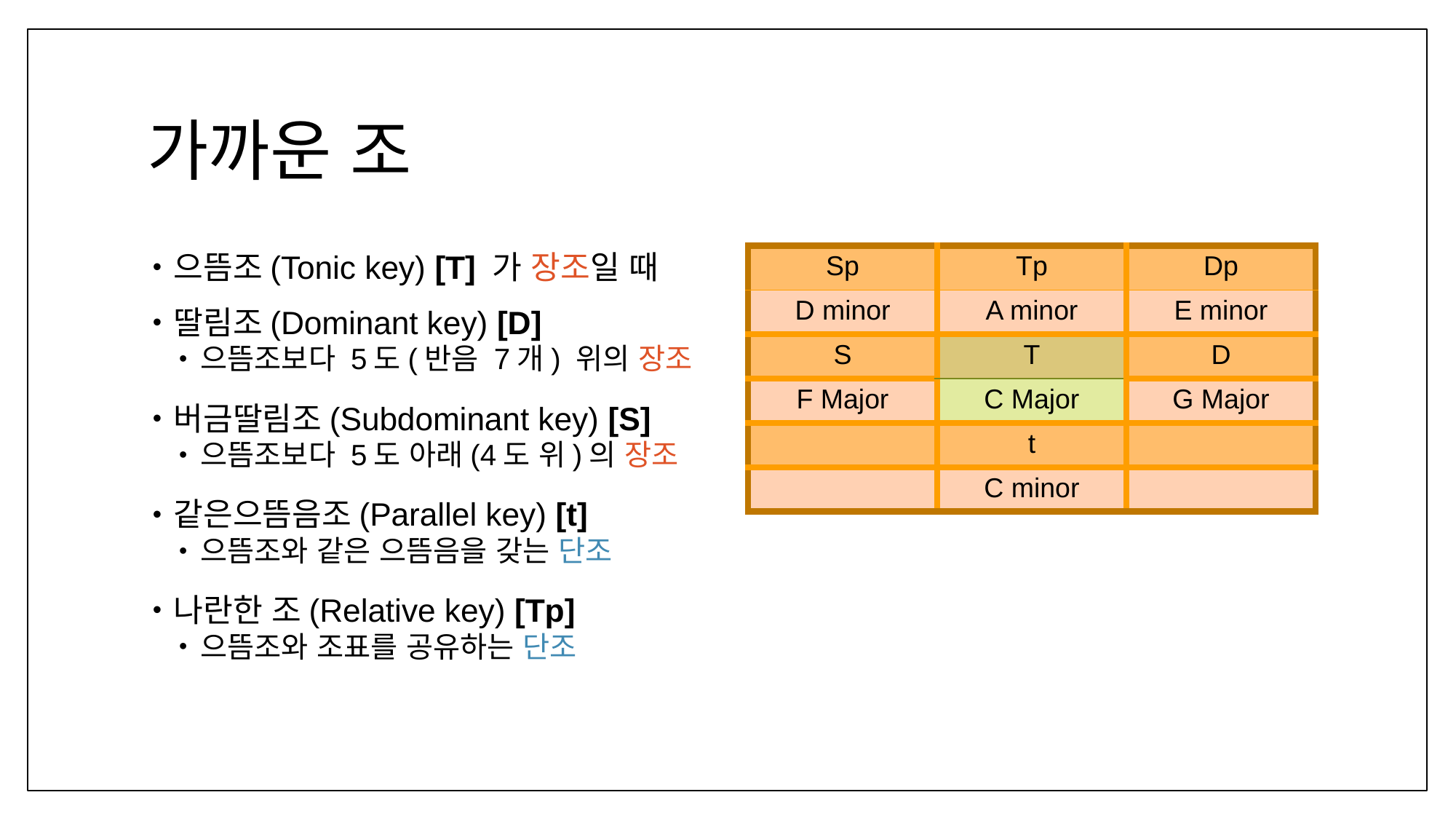

# 가까운 조
으뜸조(Tonic key) [T] 가 장조일 때
딸림조(Dominant key) [D]
으뜸조보다 5도(반음 7개) 위의 장조
버금딸림조(Subdominant key) [S]
으뜸조보다 5도 아래(4도 위)의 장조
같은으뜸음조(Parallel key) [t]
으뜸조와 같은 으뜸음을 갖는 단조
나란한 조(Relative key) [Tp]
으뜸조와 조표를 공유하는 단조
| Sp | Tp | Dp |
| --- | --- | --- |
| D minor | A minor | E minor |
| S | T | D |
| F Major | C Major | G Major |
|  | t |  |
|  | C minor |  |